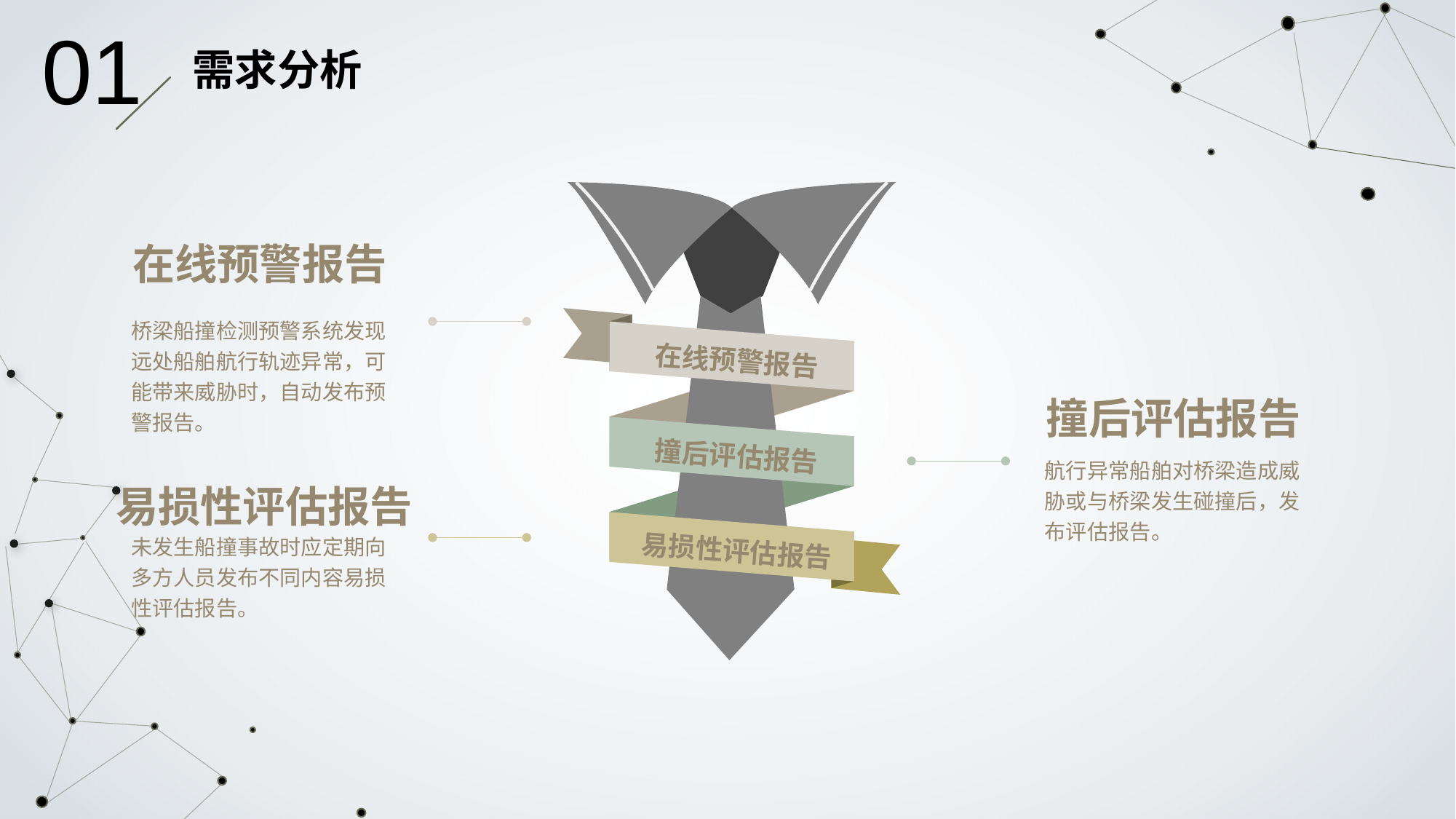

01

需求分析

在线预警报告
桥梁船撞检测预警系统发现远处船舶航行轨迹异常，可能带来威胁时，自动发布预警报告。

在线预警报告

撞后评估报告

撞后评估报告

航行异常船舶对桥梁造成威胁或与桥梁发生碰撞后，发布评估报告。
易损性评估报告

易损性评估报告
未发生船撞事故时应定期向多方人员发布不同内容易损性评估报告。